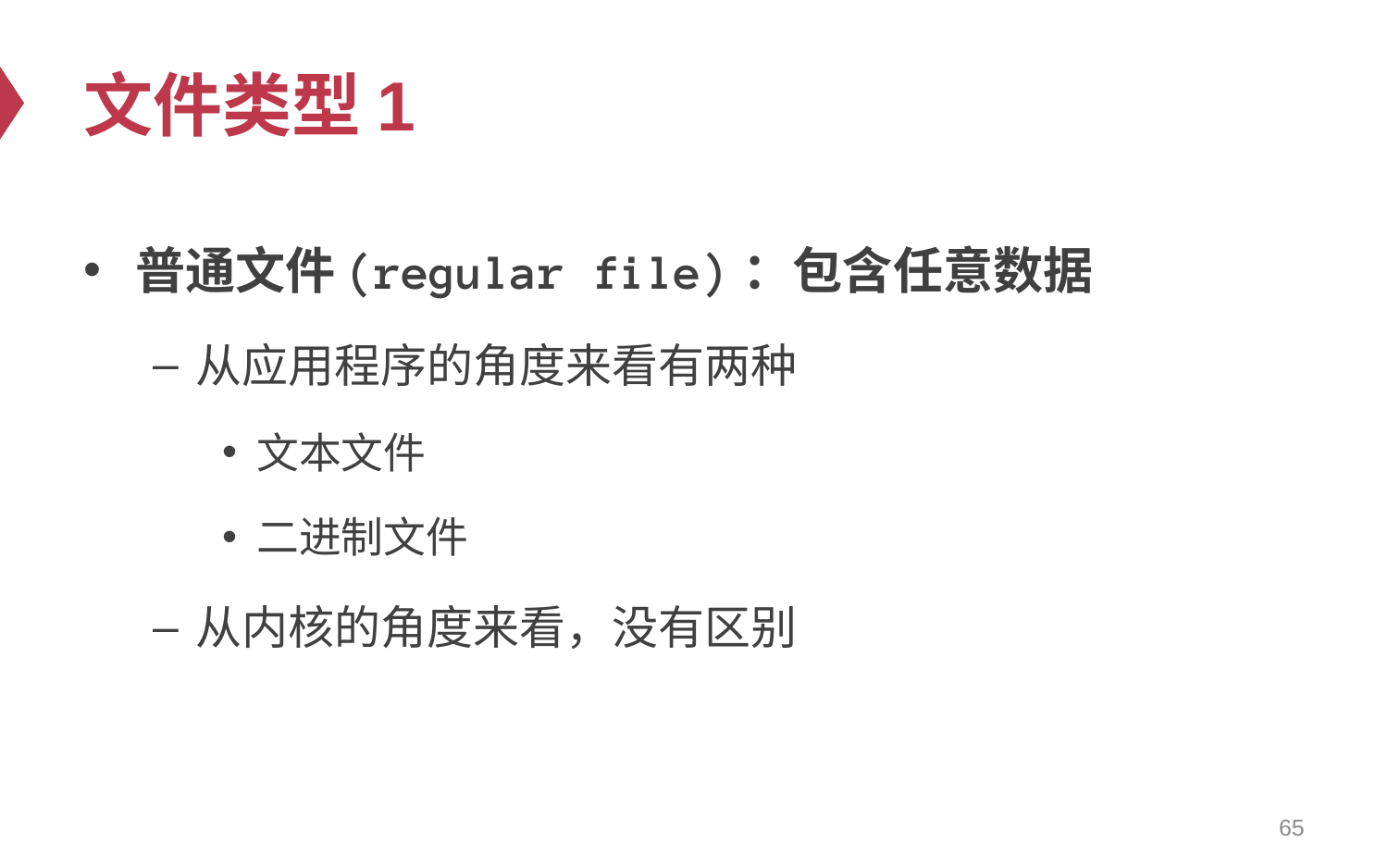

# 文件类型1
普通文件(regular file)：包含任意数据
从应用程序的角度来看有两种
文本文件
二进制文件
从内核的角度来看，没有区别

65